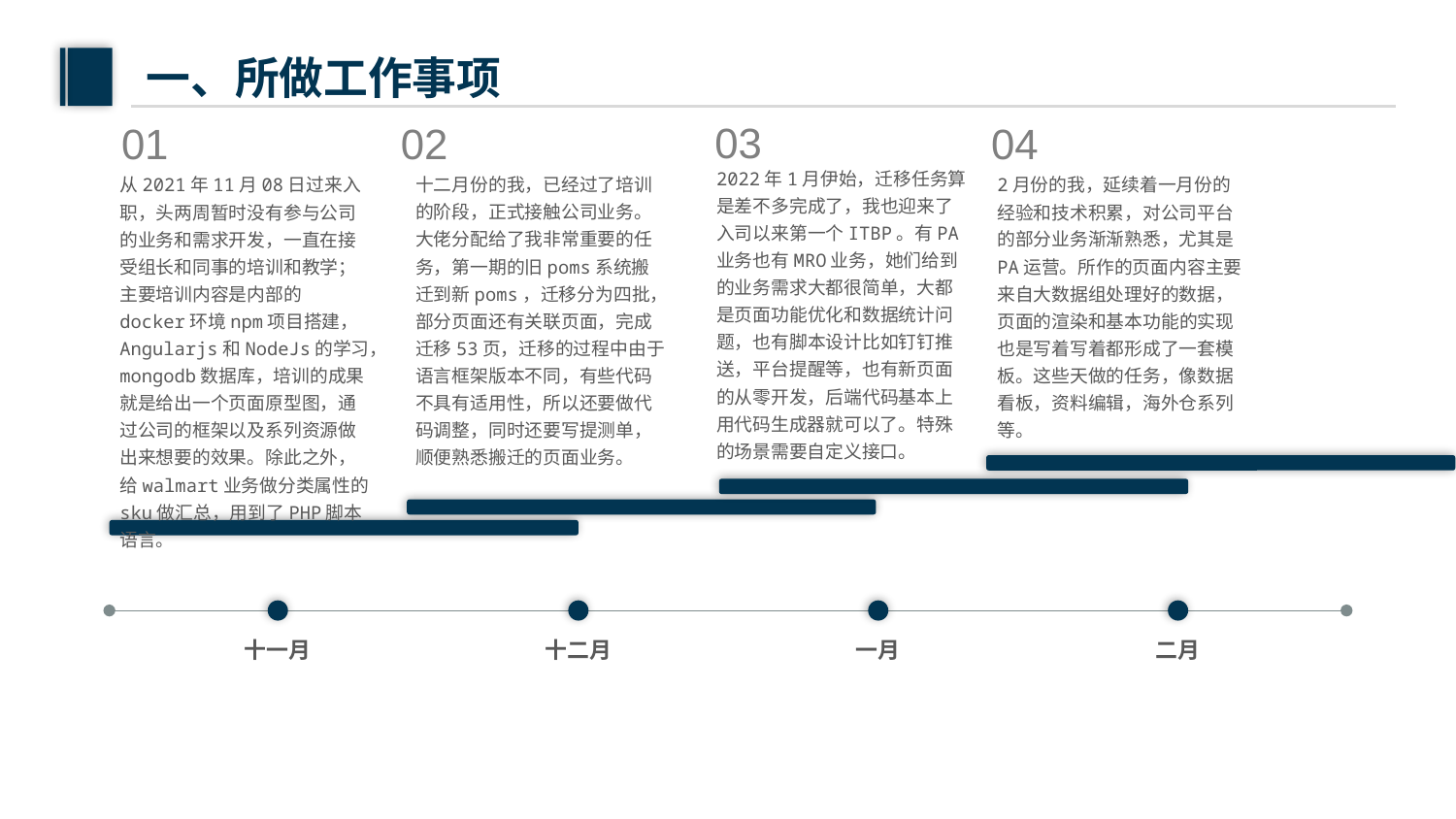

一、所做工作事项

03
01
04
02
2022年1月伊始，迁移任务算是差不多完成了，我也迎来了入司以来第一个ITBP。有PA业务也有MRO业务，她们给到的业务需求大都很简单，大都是页面功能优化和数据统计问题，也有脚本设计比如钉钉推送，平台提醒等，也有新页面的从零开发，后端代码基本上用代码生成器就可以了。特殊的场景需要自定义接口。
十二月份的我，已经过了培训的阶段，正式接触公司业务。大佬分配给了我非常重要的任务，第一期的旧poms系统搬迁到新poms，迁移分为四批，部分页面还有关联页面，完成迁移53页，迁移的过程中由于语言框架版本不同，有些代码不具有适用性，所以还要做代码调整，同时还要写提测单，顺便熟悉搬迁的页面业务。
2月份的我，延续着一月份的经验和技术积累，对公司平台的部分业务渐渐熟悉，尤其是PA运营。所作的页面内容主要来自大数据组处理好的数据，页面的渲染和基本功能的实现也是写着写着都形成了一套模板。这些天做的任务，像数据看板，资料编辑，海外仓系列等。
从2021年11月08日过来入职，头两周暂时没有参与公司的业务和需求开发，一直在接受组长和同事的培训和教学；主要培训内容是内部的docker环境npm项目搭建，Angularjs和NodeJs的学习，mongodb数据库，培训的成果就是给出一个页面原型图，通过公司的框架以及系列资源做出来想要的效果。除此之外，给walmart业务做分类属性的sku做汇总，用到了PHP脚本语言。

十一月
十二月
一月
二月